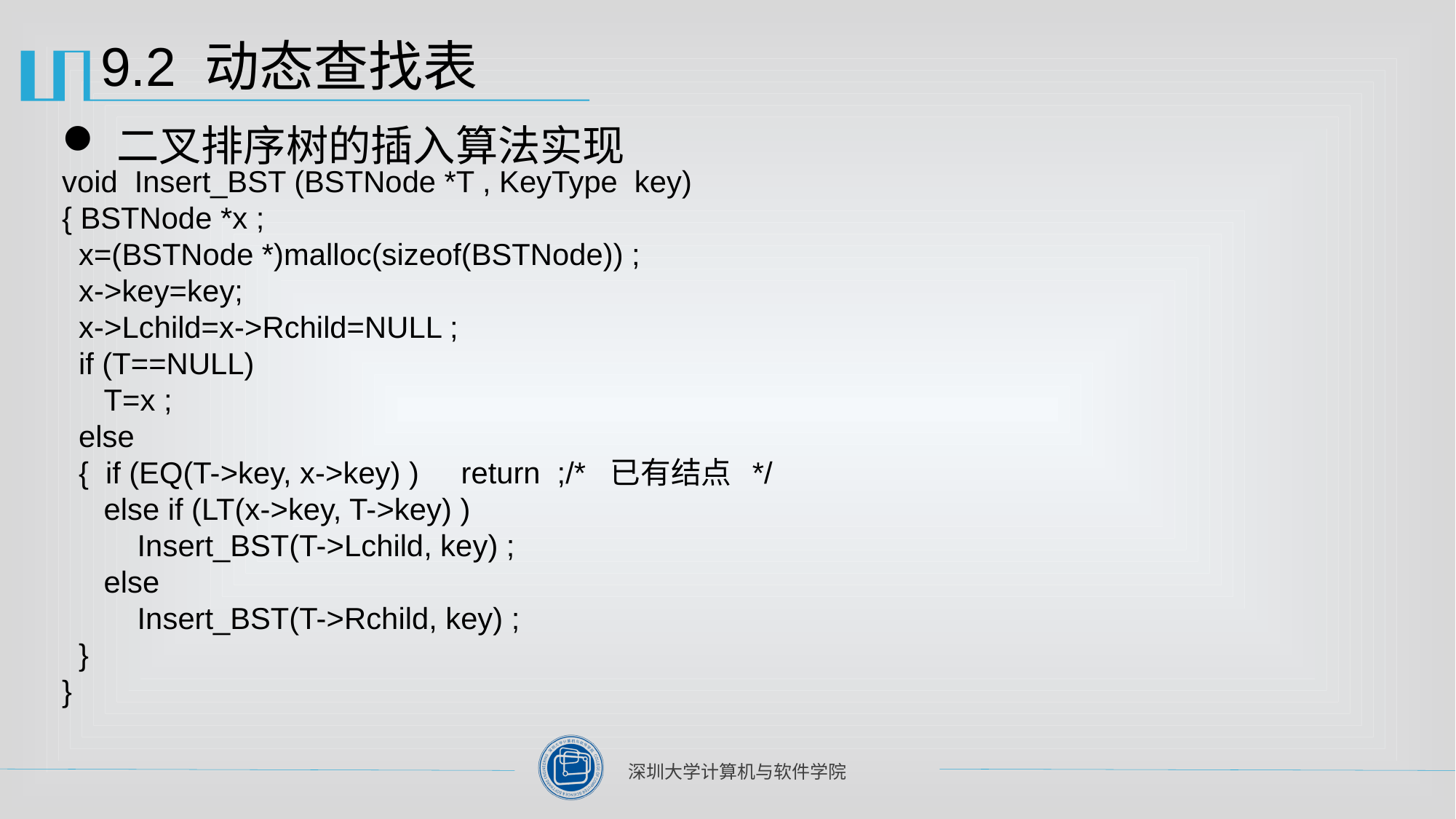

# 9.2 动态查找表
二叉排序树的插入算法实现
void  Insert_BST (BSTNode *T , KeyType  key)
{ BSTNode *x ;
  x=(BSTNode *)malloc(sizeof(BSTNode)) ;
  x->key=key;
  x->Lchild=x->Rchild=NULL ;
  if (T==NULL)
     T=x ;
  else
  {  if (EQ(T->key, x->key) )     return  ;/*  已有结点  */
     else if (LT(x->key, T->key) )
         Insert_BST(T->Lchild, key) ;
     else
         Insert_BST(T->Rchild, key) ;
  }
}

45